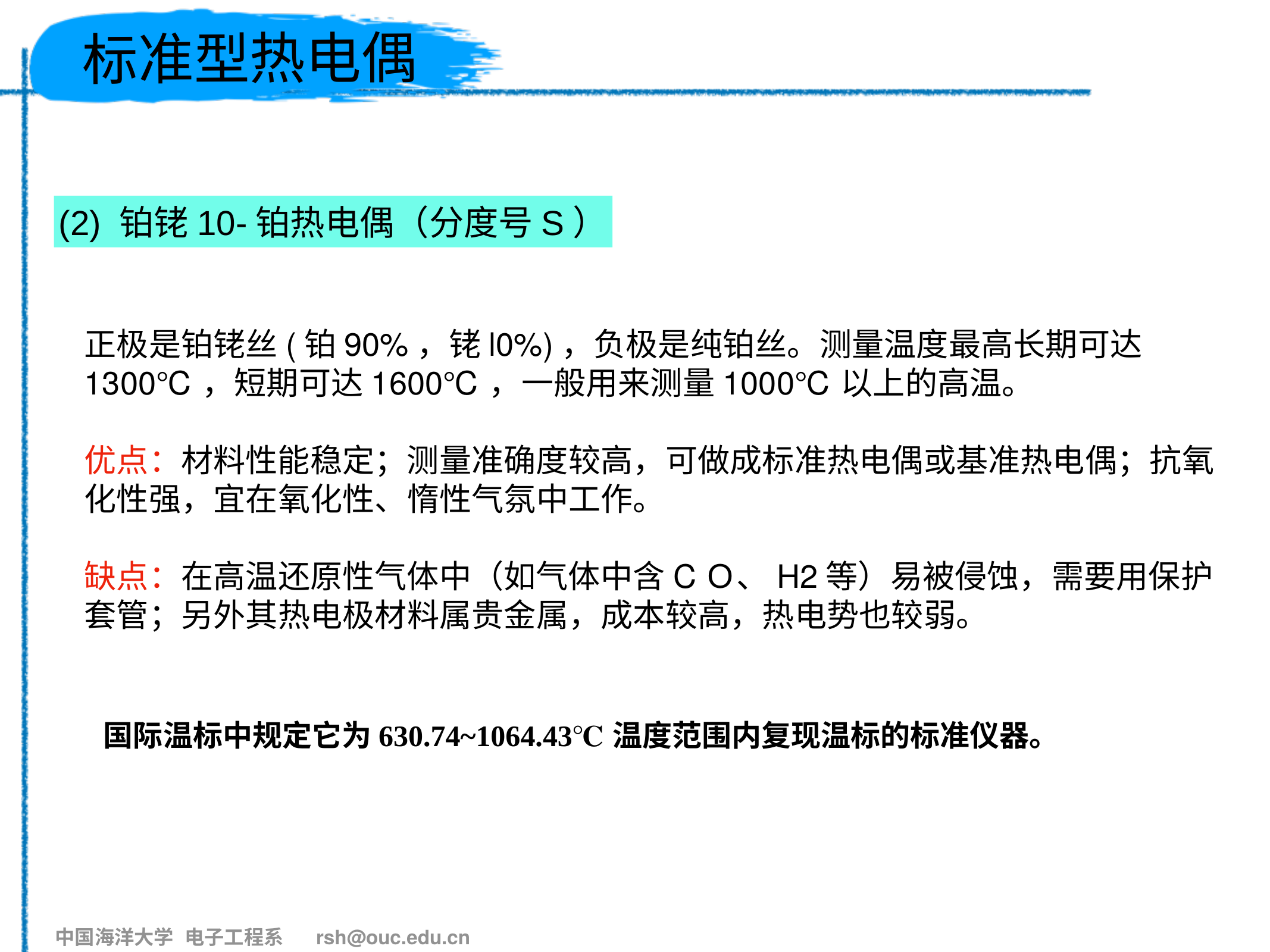

# 标准型热电偶
(2) 铂铑10-铂热电偶（分度号S）
正极是铂铑丝(铂90%，铑l0%)，负极是纯铂丝。测量温度最高长期可达1300℃，短期可达1600℃，一般用来测量1000℃以上的高温。

优点：材料性能稳定；测量准确度较高，可做成标准热电偶或基准热电偶；抗氧化性强，宜在氧化性、惰性气氛中工作。

缺点：在高温还原性气体中（如气体中含CＯ、H2等）易被侵蚀，需要用保护套管；另外其热电极材料属贵金属，成本较高，热电势也较弱。
国际温标中规定它为630.74~1064.43℃温度范围内复现温标的标准仪器。